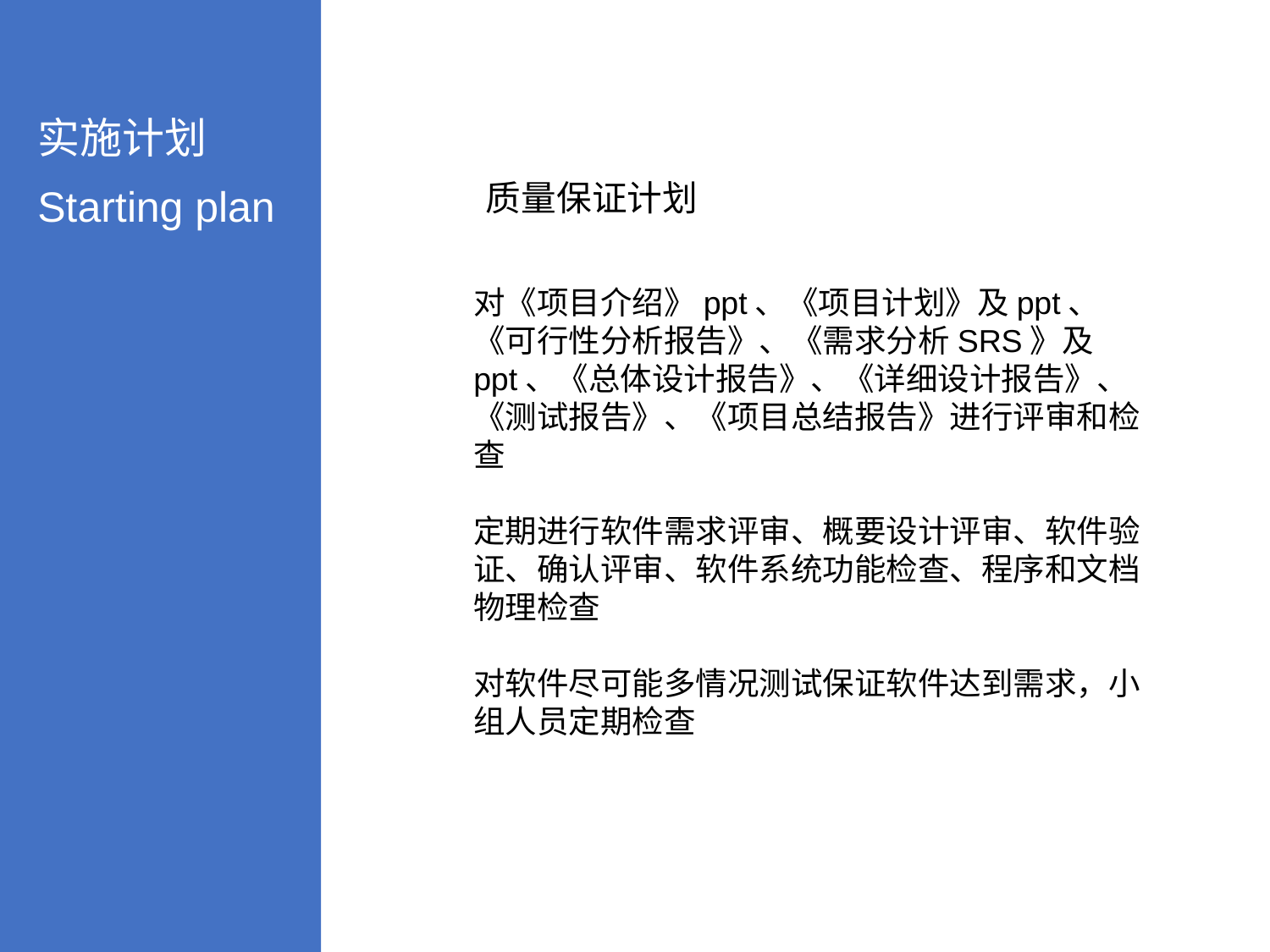

实施计划
Starting plan
质量保证计划
对《项目介绍》ppt、《项目计划》及ppt、《可行性分析报告》、《需求分析SRS》及ppt、《总体设计报告》、《详细设计报告》、《测试报告》、《项目总结报告》进行评审和检查

定期进行软件需求评审、概要设计评审、软件验证、确认评审、软件系统功能检查、程序和文档物理检查

对软件尽可能多情况测试保证软件达到需求，小组人员定期检查